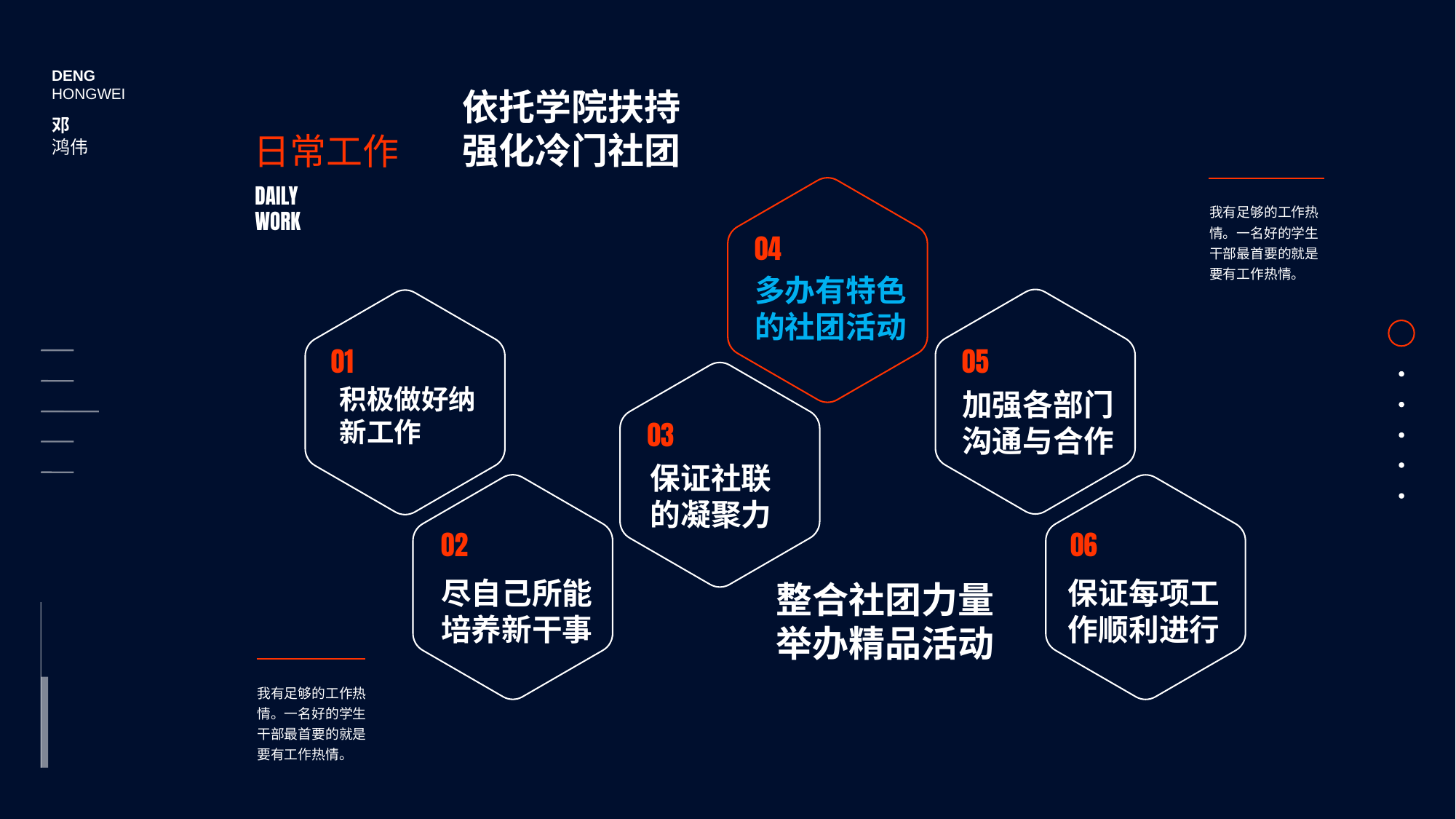

DENG
HONGWEI
依托学院扶持
强化冷门社团
邓
鸿伟
日常工作

DAILY
WORK
我有足够的工作热情。一名好的学生干部最首要的就是要有工作热情。
04
多办有特色的社团活动

01
05

积极做好纳新工作

加强各部门沟通与合作

03

保证社联的凝聚力

02
06
保证每项工作顺利进行
尽自己所能培养新干事
整合社团力量
举办精品活动

我有足够的工作热情。一名好的学生干部最首要的就是要有工作热情。